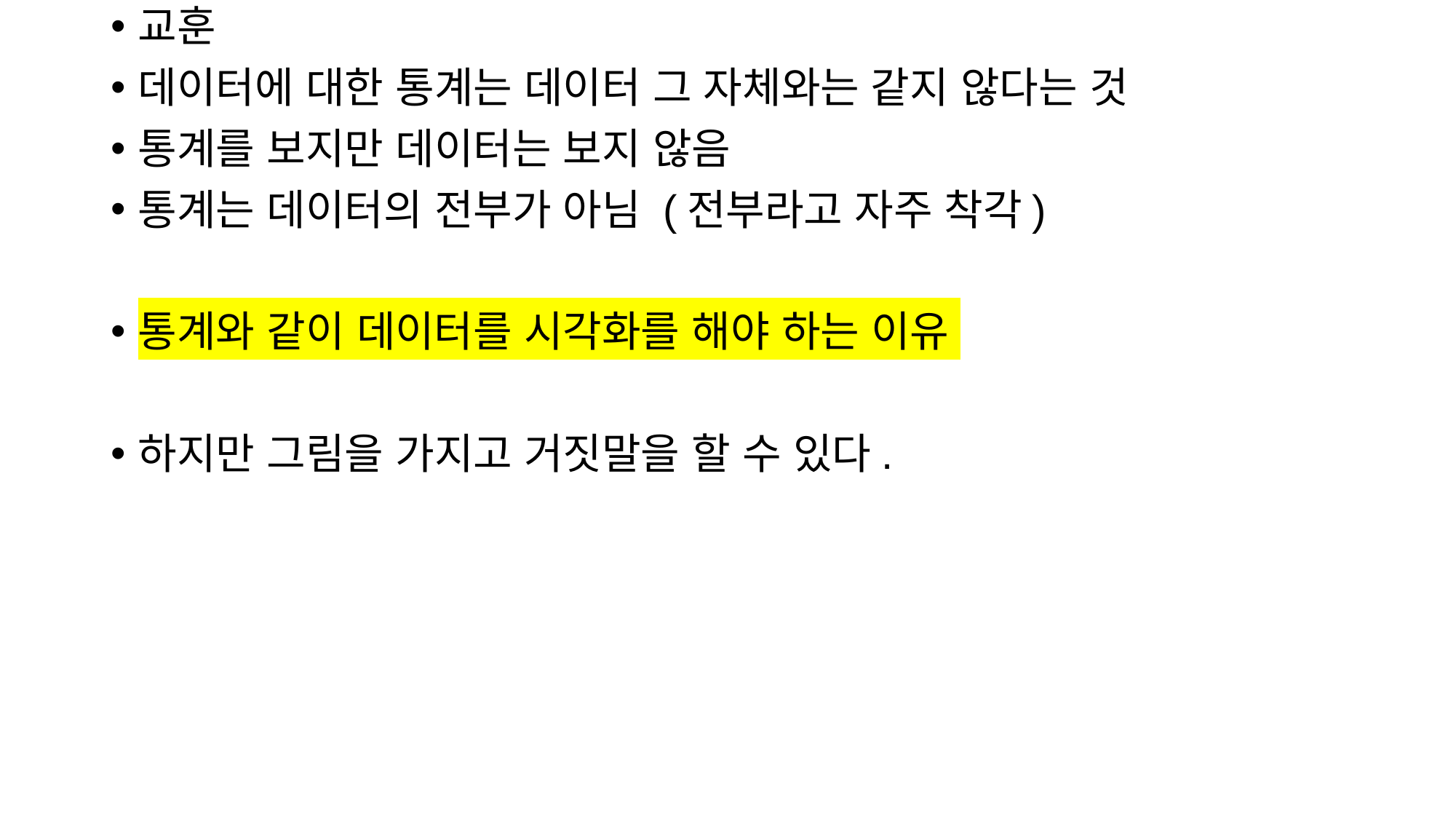

교훈
데이터에 대한 통계는 데이터 그 자체와는 같지 않다는 것
통계를 보지만 데이터는 보지 않음
통계는 데이터의 전부가 아님 (전부라고 자주 착각)

통계와 같이 데이터를 시각화를 해야 하는 이유

하지만 그림을 가지고 거짓말을 할 수 있다.